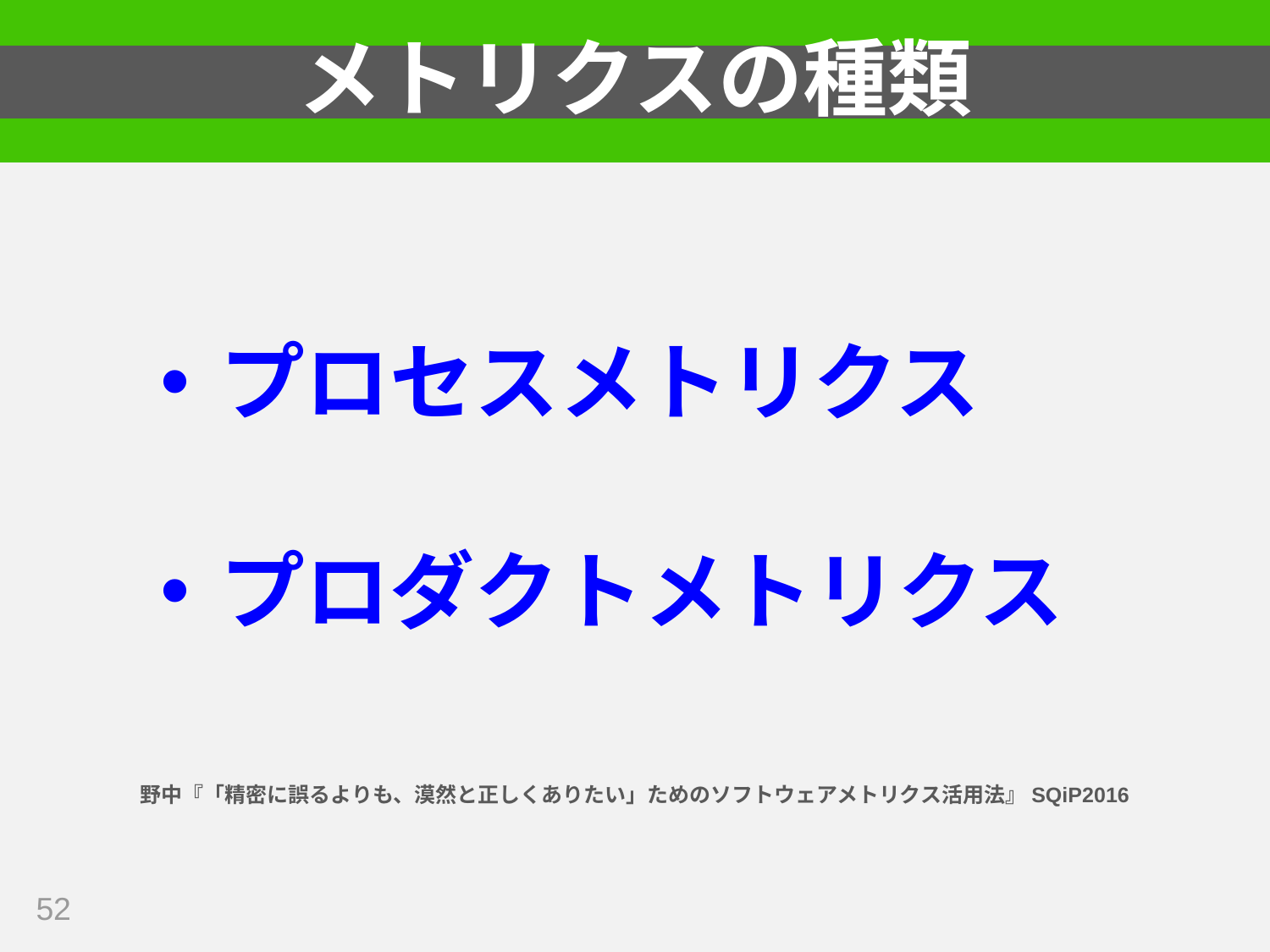

# メトリクスの種類
プロセスメトリクス

プロダクトメトリクス
野中『「精密に誤るよりも、漠然と正しくありたい」ためのソフトウェアメトリクス活用法』SQiP2016
52